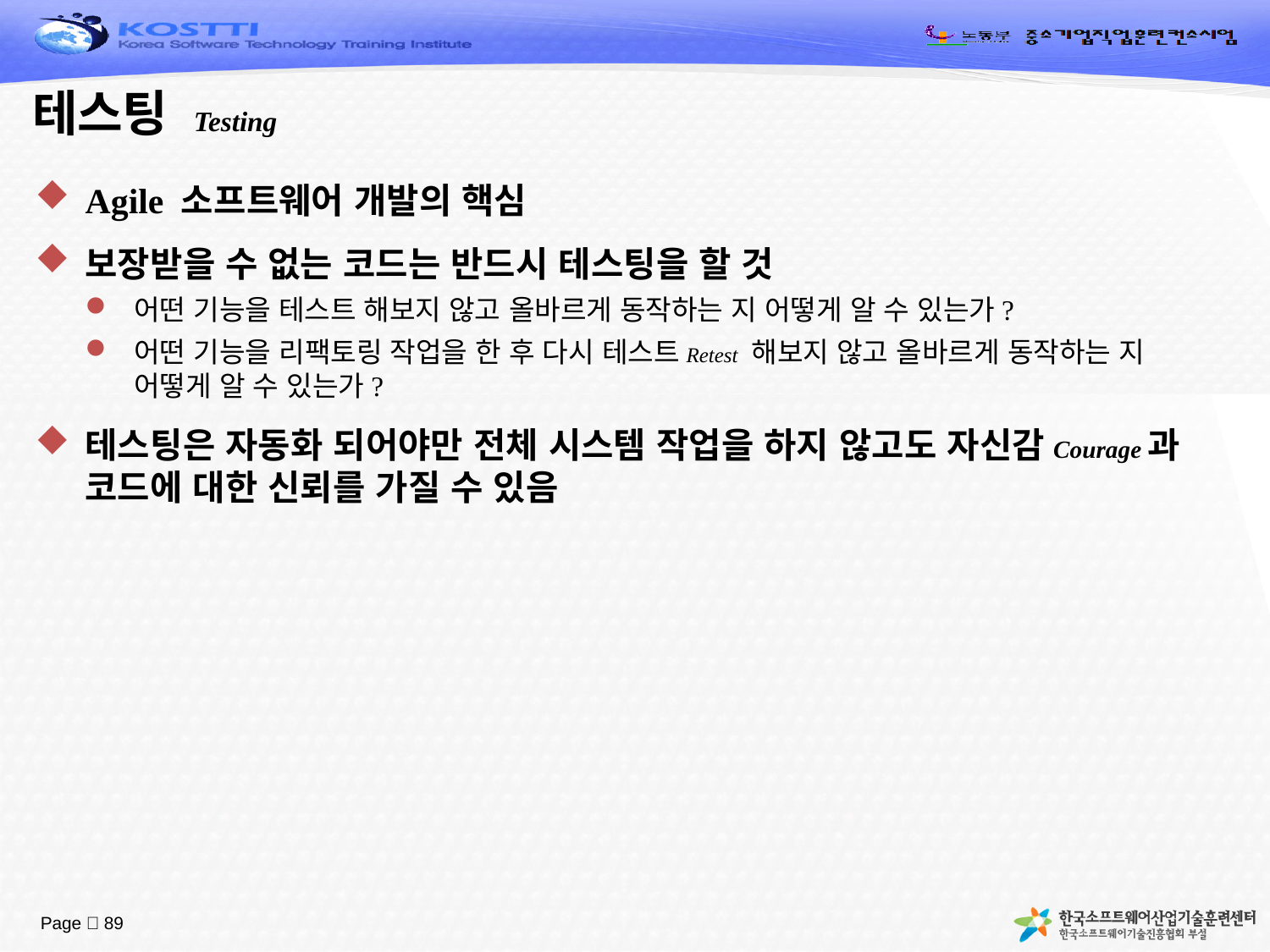

# 테스팅 Testing
Agile 소프트웨어 개발의 핵심
보장받을 수 없는 코드는 반드시 테스팅을 할 것
어떤 기능을 테스트 해보지 않고 올바르게 동작하는 지 어떻게 알 수 있는가?
어떤 기능을 리팩토링 작업을 한 후 다시 테스트Retest 해보지 않고 올바르게 동작하는 지 어떻게 알 수 있는가?
테스팅은 자동화 되어야만 전체 시스템 작업을 하지 않고도 자신감Courage과 코드에 대한 신뢰를 가질 수 있음